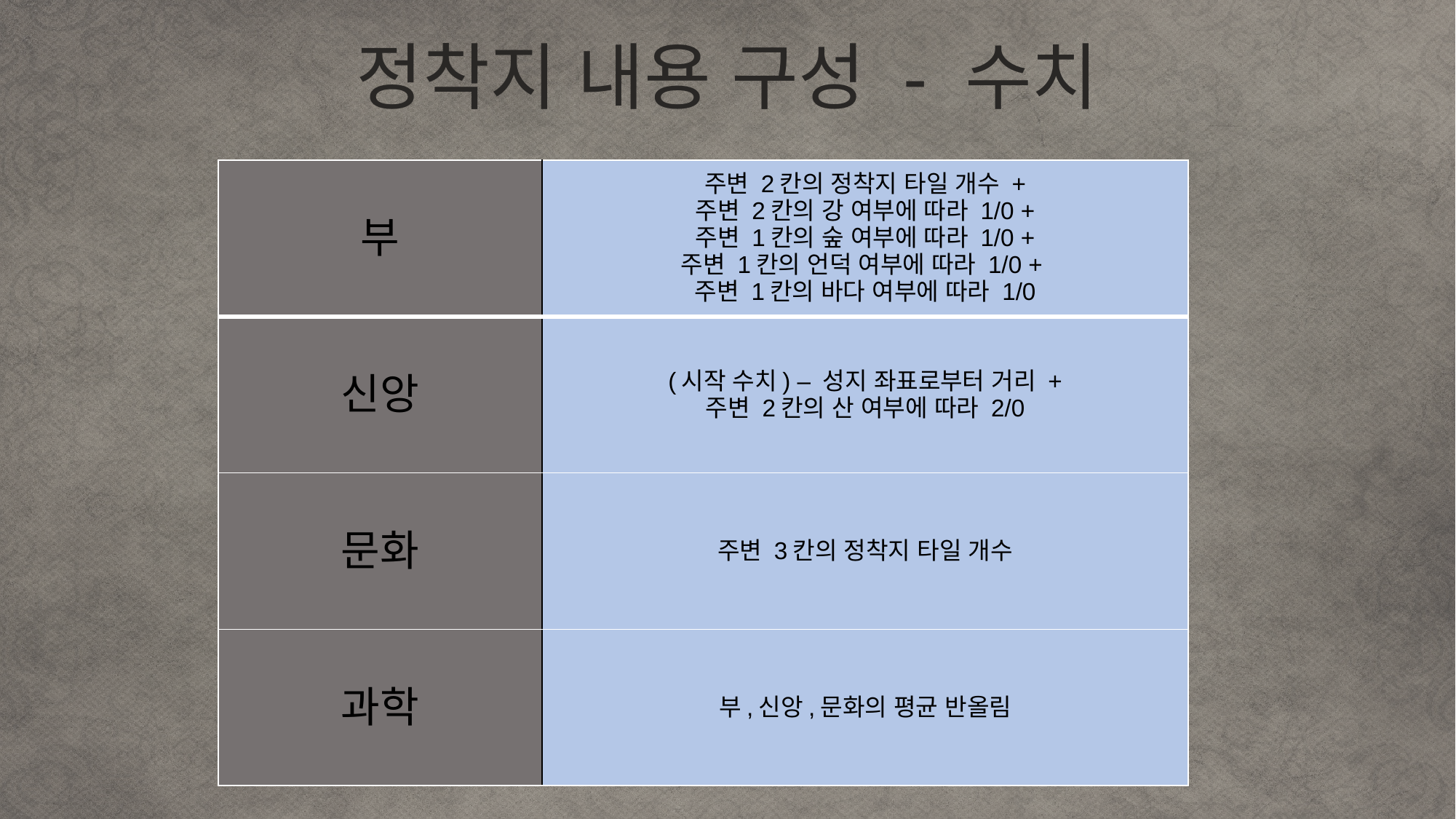

정착지 내용 구성 - 수치
| 부 | 주변 2칸의 정착지 타일 개수 + 주변 2칸의 강 여부에 따라 1/0 + 주변 1칸의 숲 여부에 따라 1/0 + 주변 1칸의 언덕 여부에 따라 1/0 + 주변 1칸의 바다 여부에 따라 1/0 |
| --- | --- |
| 신앙 | (시작 수치) – 성지 좌표로부터 거리 + 주변 2칸의 산 여부에 따라 2/0 |
| 문화 | 주변 3칸의 정착지 타일 개수 |
| 과학 | 부,신앙,문화의 평균 반올림 |